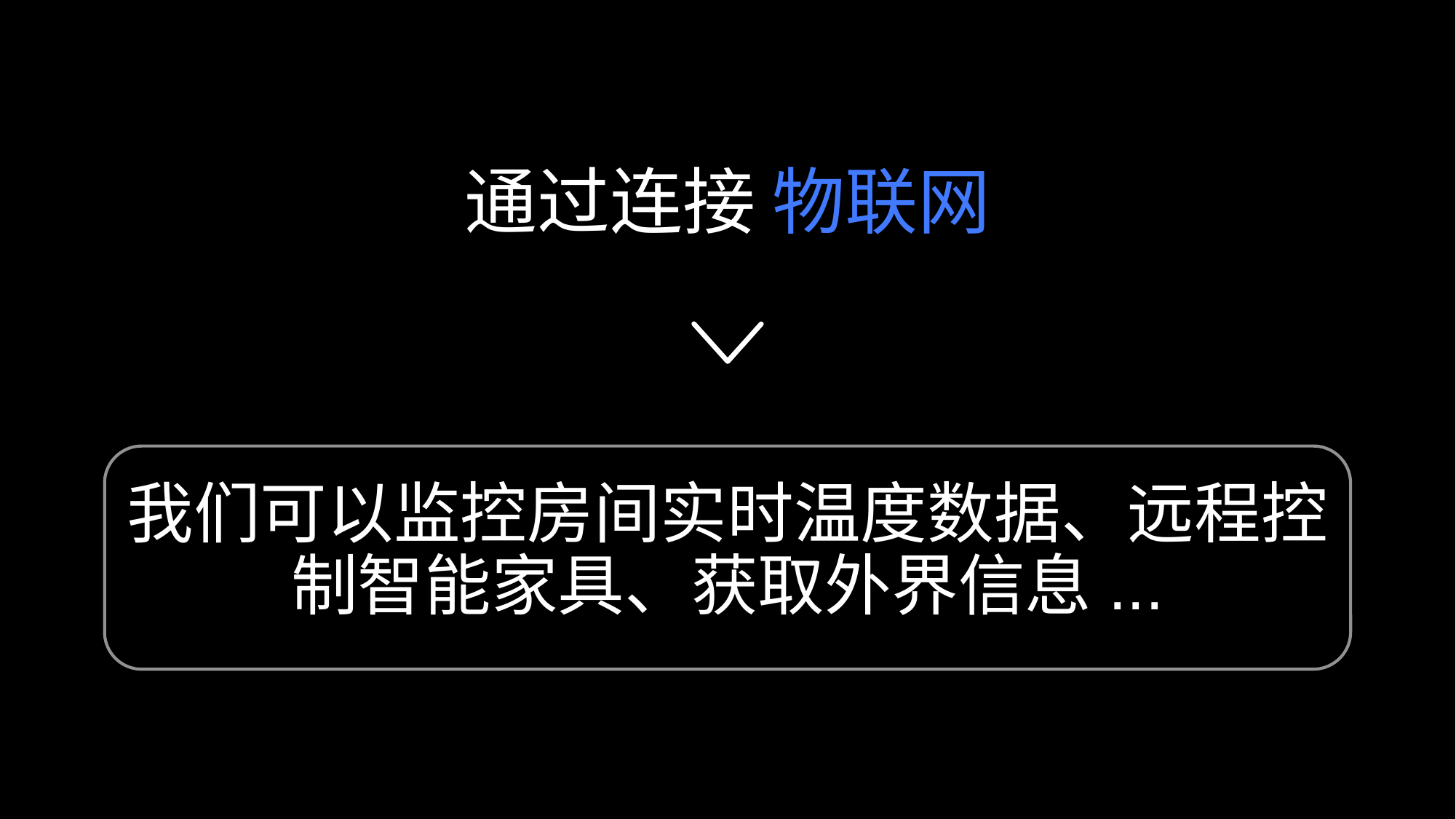

通过连接 物联网

# 我们可以监控房间实时温度数据、远程控制智能家具、获取外界信息...